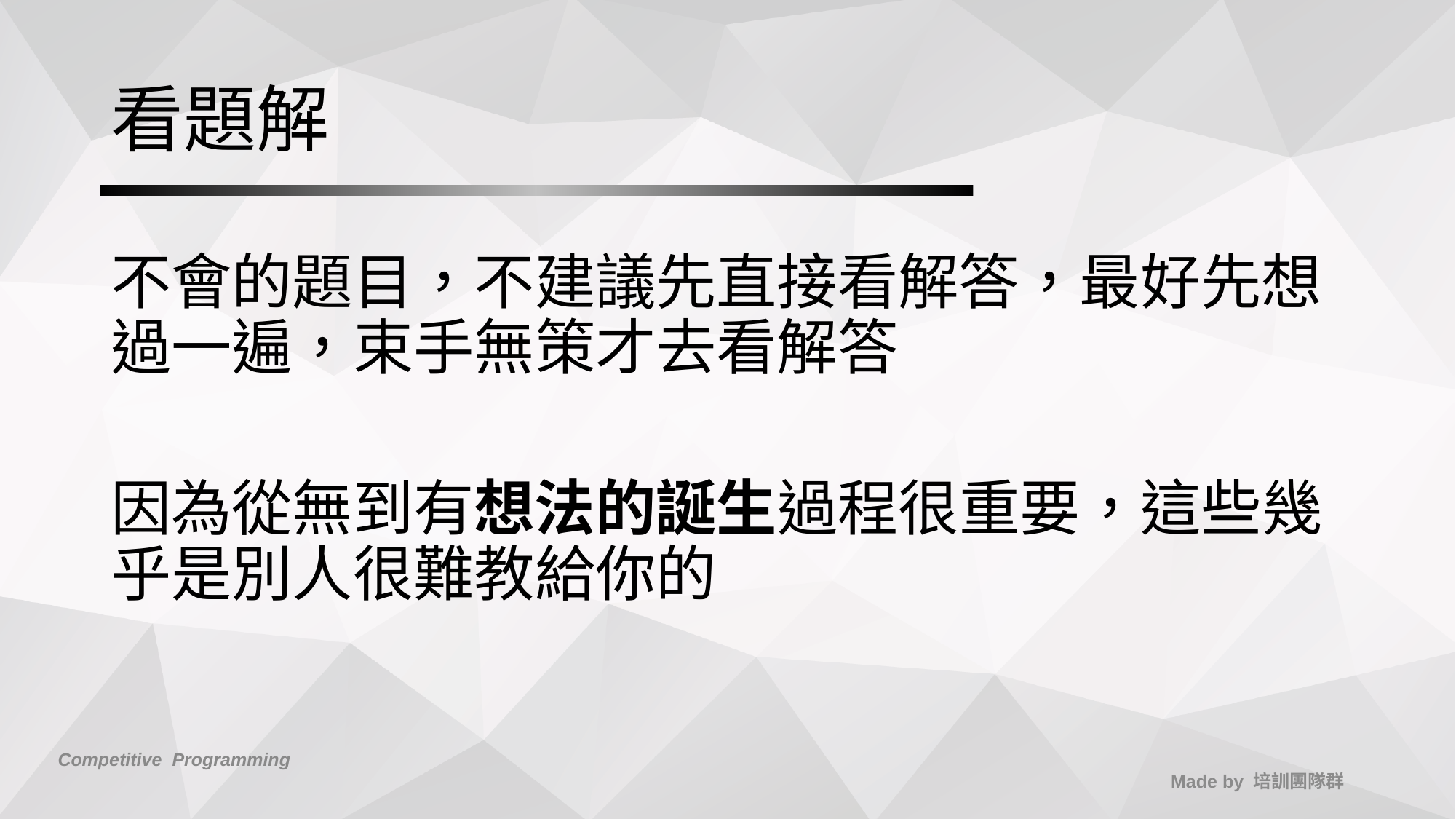

# 看題解
不會的題目，不建議先直接看解答，最好先想過一遍，束手無策才去看解答

因為從無到有想法的誕生過程很重要，這些幾乎是別人很難教給你的